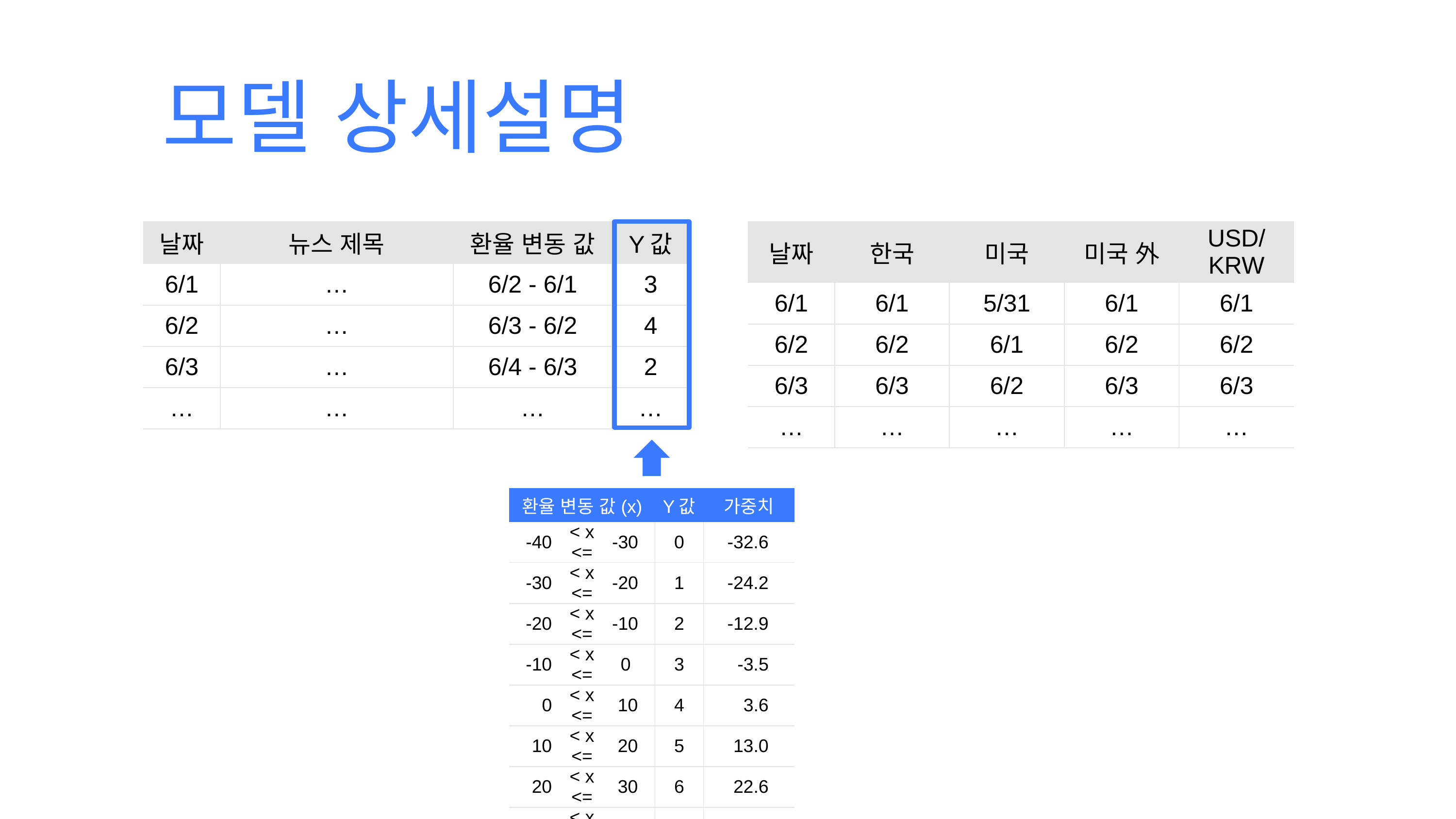

모델 상세설명
| 날짜 | 뉴스 제목 | 환율 변동 값 | Y값 |
| --- | --- | --- | --- |
| 6/1 | … | 6/2 - 6/1 | 3 |
| 6/2 | … | 6/3 - 6/2 | 4 |
| 6/3 | … | 6/4 - 6/3 | 2 |
| … | … | … | … |

| 날짜 | 한국 | 미국 | 미국 外 | USD/KRW |
| --- | --- | --- | --- | --- |
| 6/1 | 6/1 | 5/31 | 6/1 | 6/1 |
| 6/2 | 6/2 | 6/1 | 6/2 | 6/2 |
| 6/3 | 6/3 | 6/2 | 6/3 | 6/3 |
| … | … | … | … | … |

| 환율 변동 값(x) |  |  | Y값 | 가중치 |
| --- | --- | --- | --- | --- |
| -40 | < x <= | -30 | 0 | -32.6 |
| -30 | < x <= | -20 | 1 | -24.2 |
| -20 | < x <= | -10 | 2 | -12.9 |
| -10 | < x <= | 0 | 3 | -3.5 |
| 0 | < x <= | 10 | 4 | 3.6 |
| 10 | < x <= | 20 | 5 | 13.0 |
| 20 | < x <= | 30 | 6 | 22.6 |
| 30 | < x <= | 40 | 7 | 32.5 |
| 40 | < x <= |  | 8 | 42.7 |